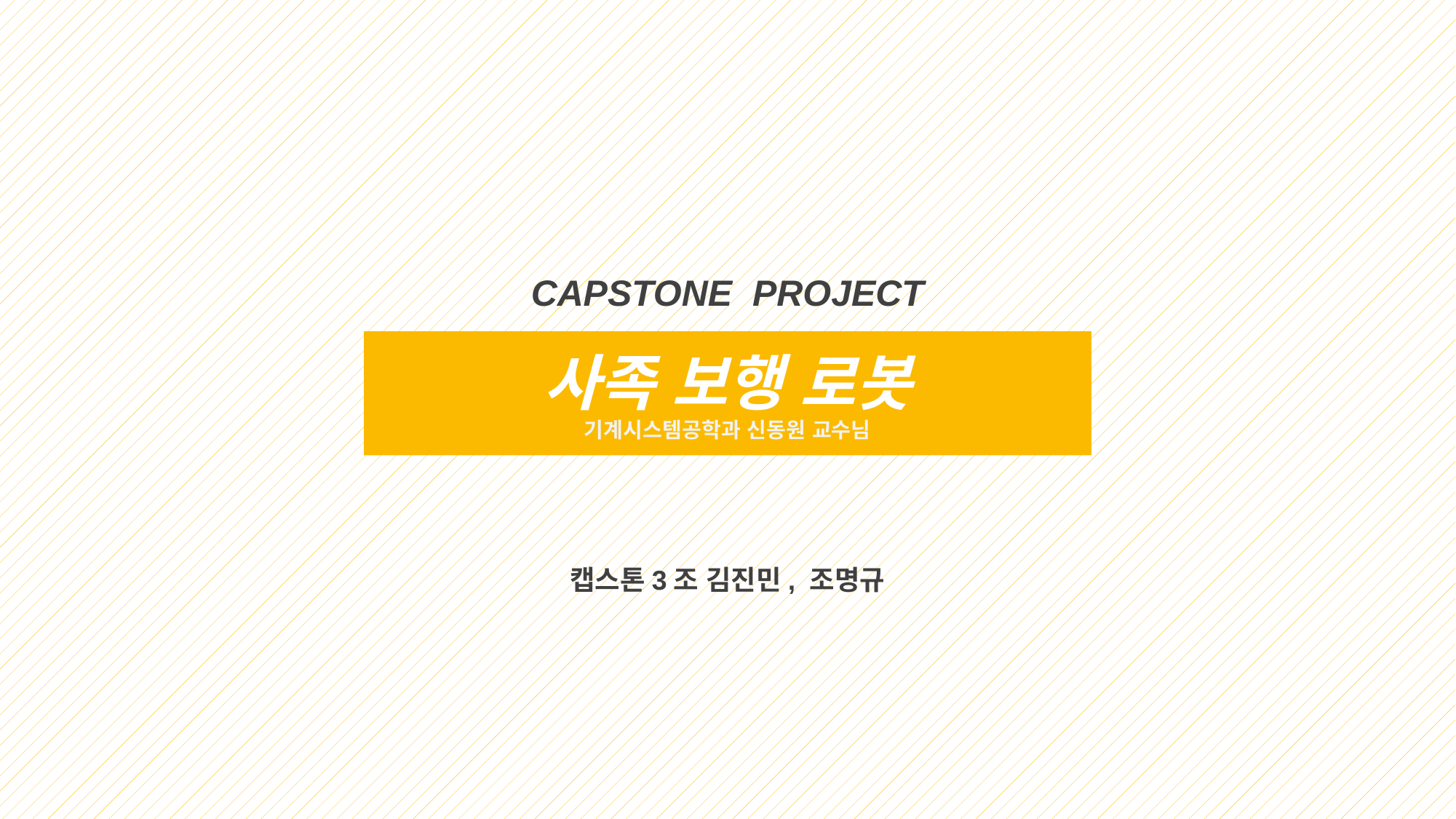

CAPSTONE  PROJECT
사족 보행 로봇
기계시스템공학과 신동원 교수님
캡스톤3조 김진민, 조명규